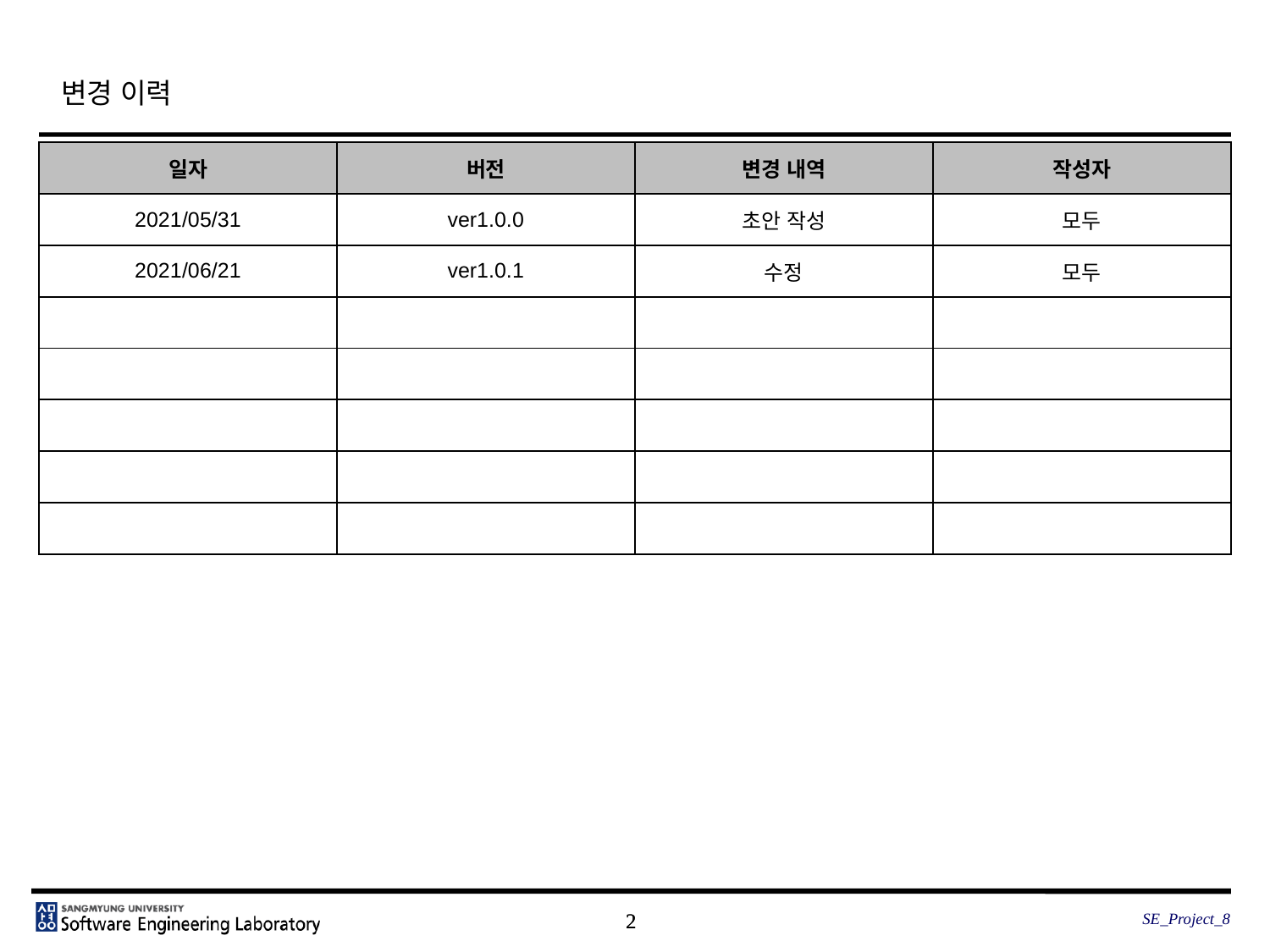

# 변경 이력
| 일자 | 버전 | 변경 내역 | 작성자 |
| --- | --- | --- | --- |
| 2021/05/31 | ver1.0.0 | 초안 작성 | 모두 |
| 2021/06/21 | ver1.0.1 | 수정 | 모두 |
|  |  |  |  |
|  |  |  |  |
|  |  |  |  |
|  |  |  |  |
|  |  |  |  |
SE_Project_8